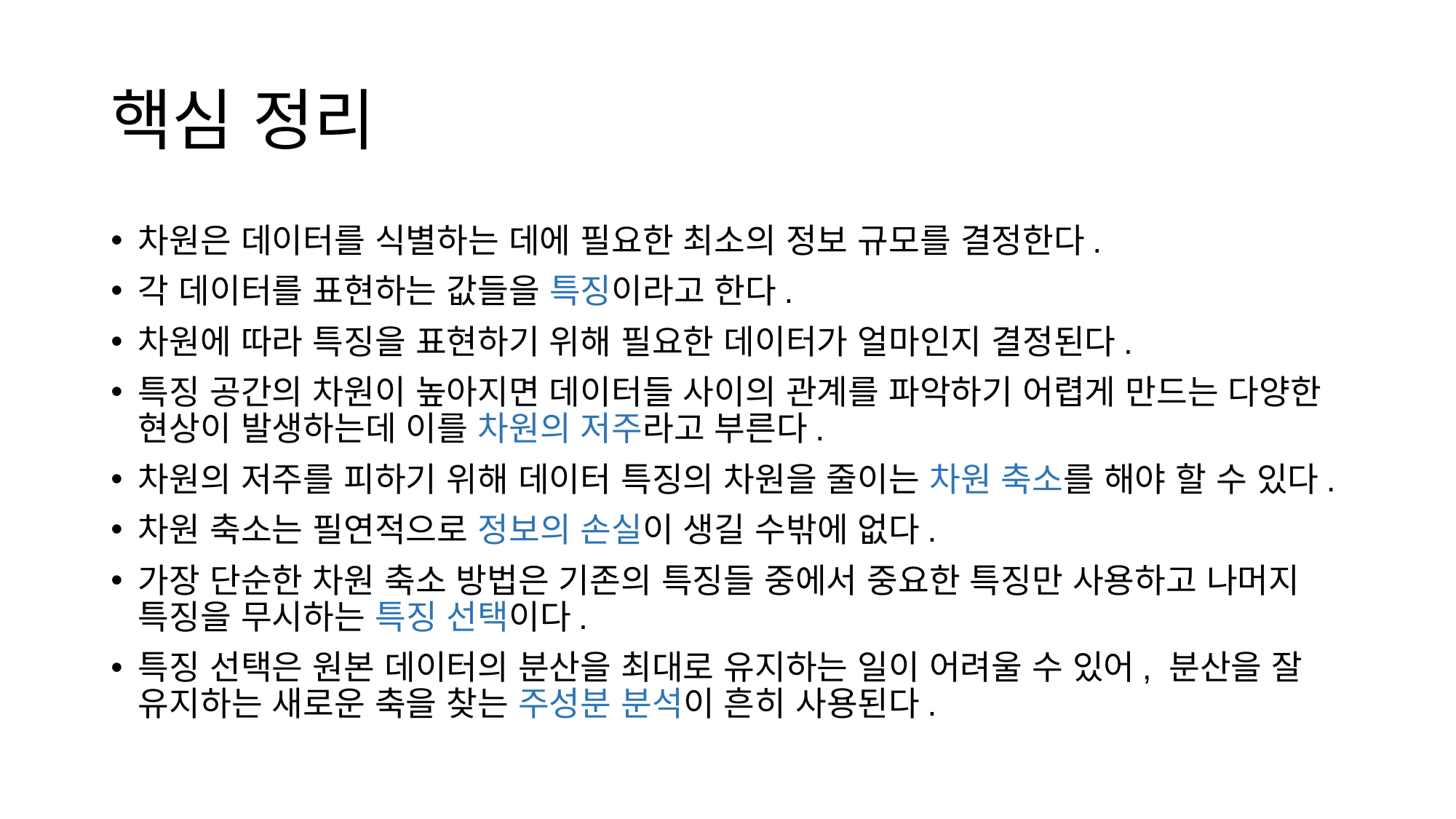

# 핵심 정리
차원은 데이터를 식별하는 데에 필요한 최소의 정보 규모를 결정한다.
각 데이터를 표현하는 값들을 특징이라고 한다.
차원에 따라 특징을 표현하기 위해 필요한 데이터가 얼마인지 결정된다.
특징 공간의 차원이 높아지면 데이터들 사이의 관계를 파악하기 어렵게 만드는 다양한 현상이 발생하는데 이를 차원의 저주라고 부른다.
차원의 저주를 피하기 위해 데이터 특징의 차원을 줄이는 차원 축소를 해야 할 수 있다.
차원 축소는 필연적으로 정보의 손실이 생길 수밖에 없다.
가장 단순한 차원 축소 방법은 기존의 특징들 중에서 중요한 특징만 사용하고 나머지 특징을 무시하는 특징 선택이다.
특징 선택은 원본 데이터의 분산을 최대로 유지하는 일이 어려울 수 있어, 분산을 잘 유지하는 새로운 축을 찾는 주성분 분석이 흔히 사용된다.